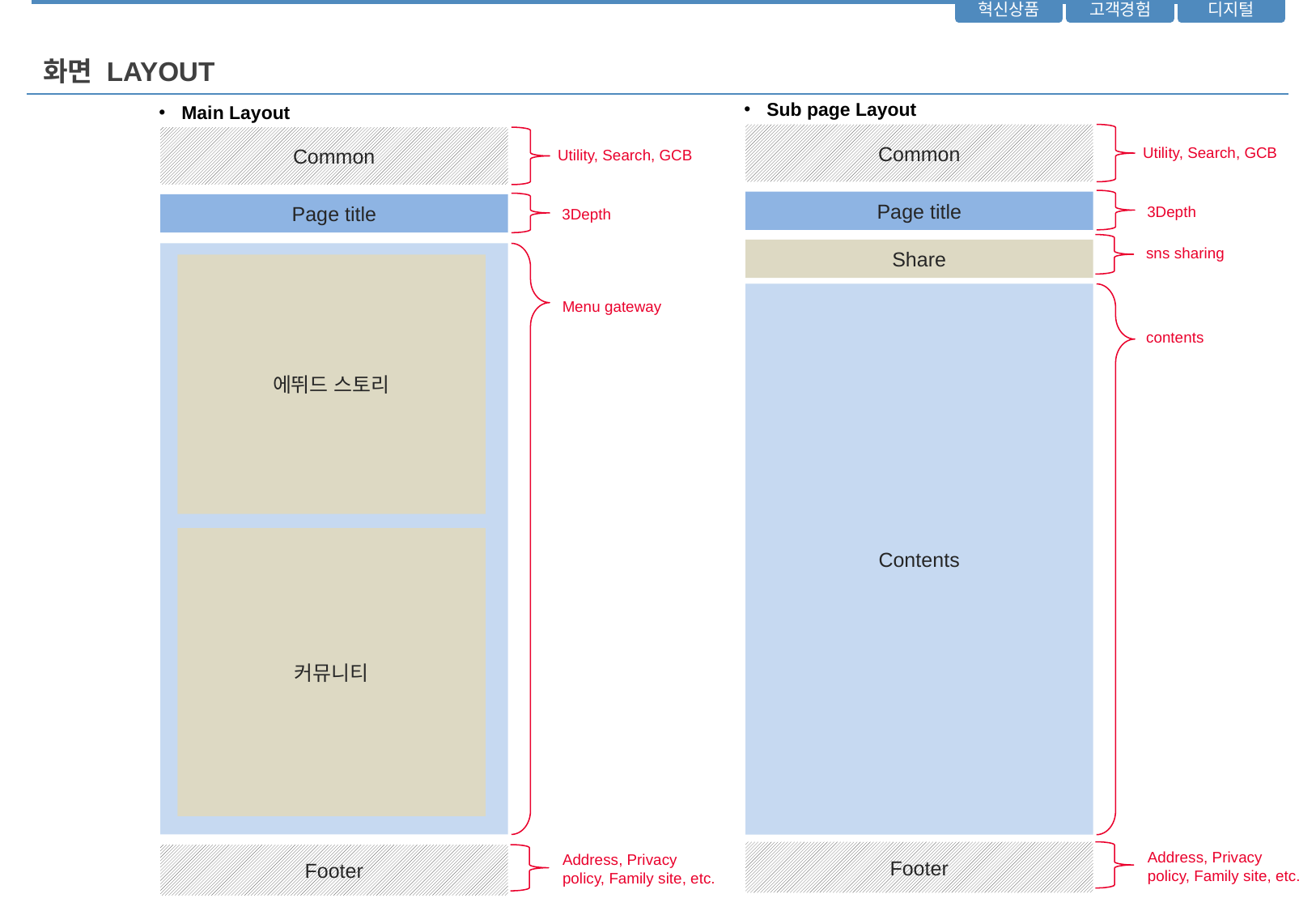

# 화면 layout
Sub page Layout
Main Layout
Common

Common

Utility, Search, GCB
Utility, Search, GCB

Page title

Page title
3Depth
3Depth

sns sharing
Share

List
에뛰드 스토리
Contents

Menu gateway
contents
커뮤니티
Address, Privacy policy, Family site, etc.
Footer

Address, Privacy policy, Family site, etc.
Footer